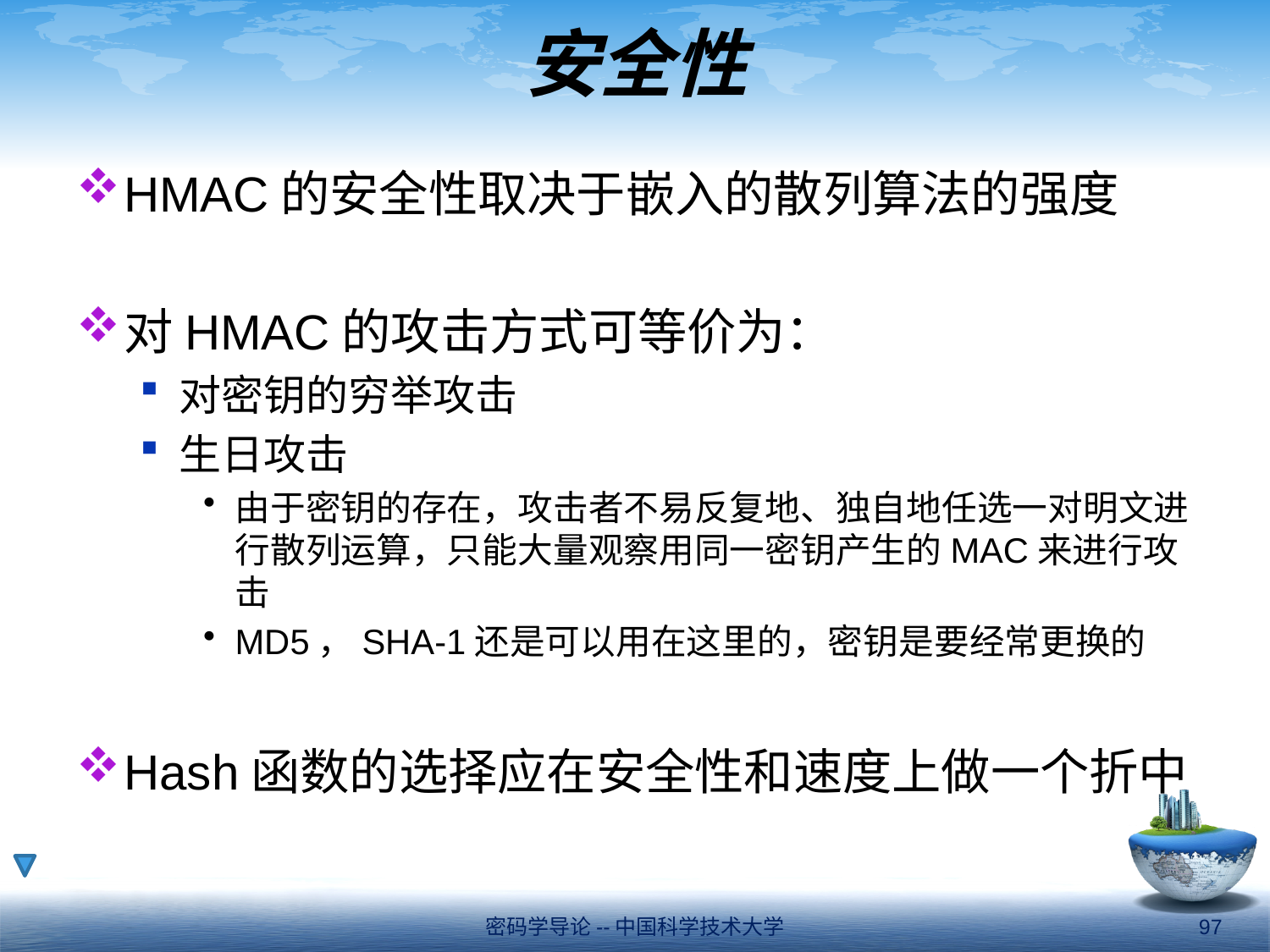

# 安全性
HMAC的安全性取决于嵌入的散列算法的强度

对HMAC的攻击方式可等价为：
对密钥的穷举攻击
生日攻击
由于密钥的存在，攻击者不易反复地、独自地任选一对明文进行散列运算，只能大量观察用同一密钥产生的MAC来进行攻击
MD5，SHA-1还是可以用在这里的，密钥是要经常更换的

Hash函数的选择应在安全性和速度上做一个折中

密码学导论--中国科学技术大学
97